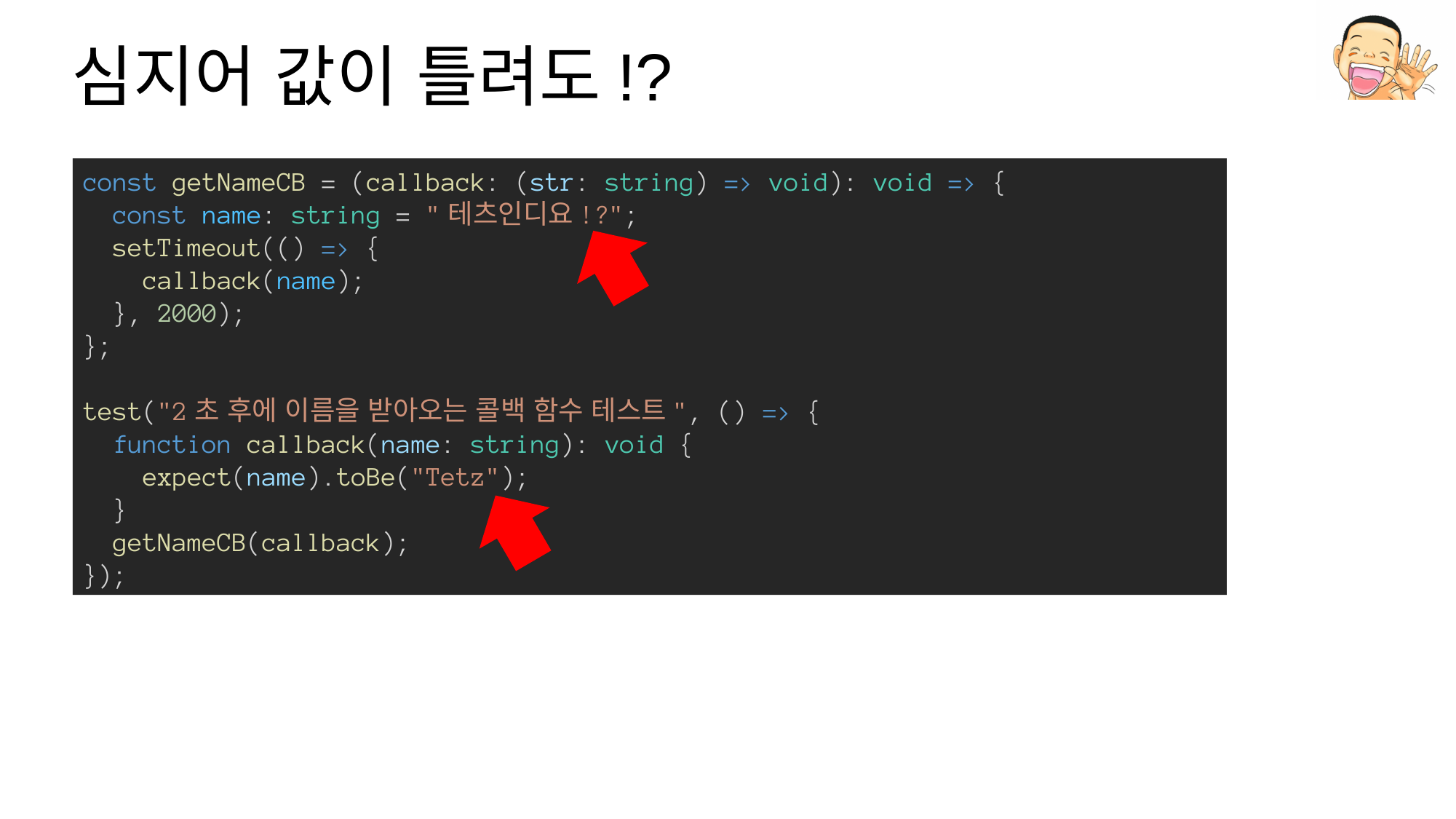

# 심지어 값이 틀려도!?
const getNameCB = (callback: (str: string) => void): void => {
  const name: string = "테츠인디요!?";
  setTimeout(() => {
    callback(name);
  }, 2000);
};
test("2초 후에 이름을 받아오는 콜백 함수 테스트", () => {
  function callback(name: string): void {
    expect(name).toBe("Tetz");
  }
  getNameCB(callback);
});